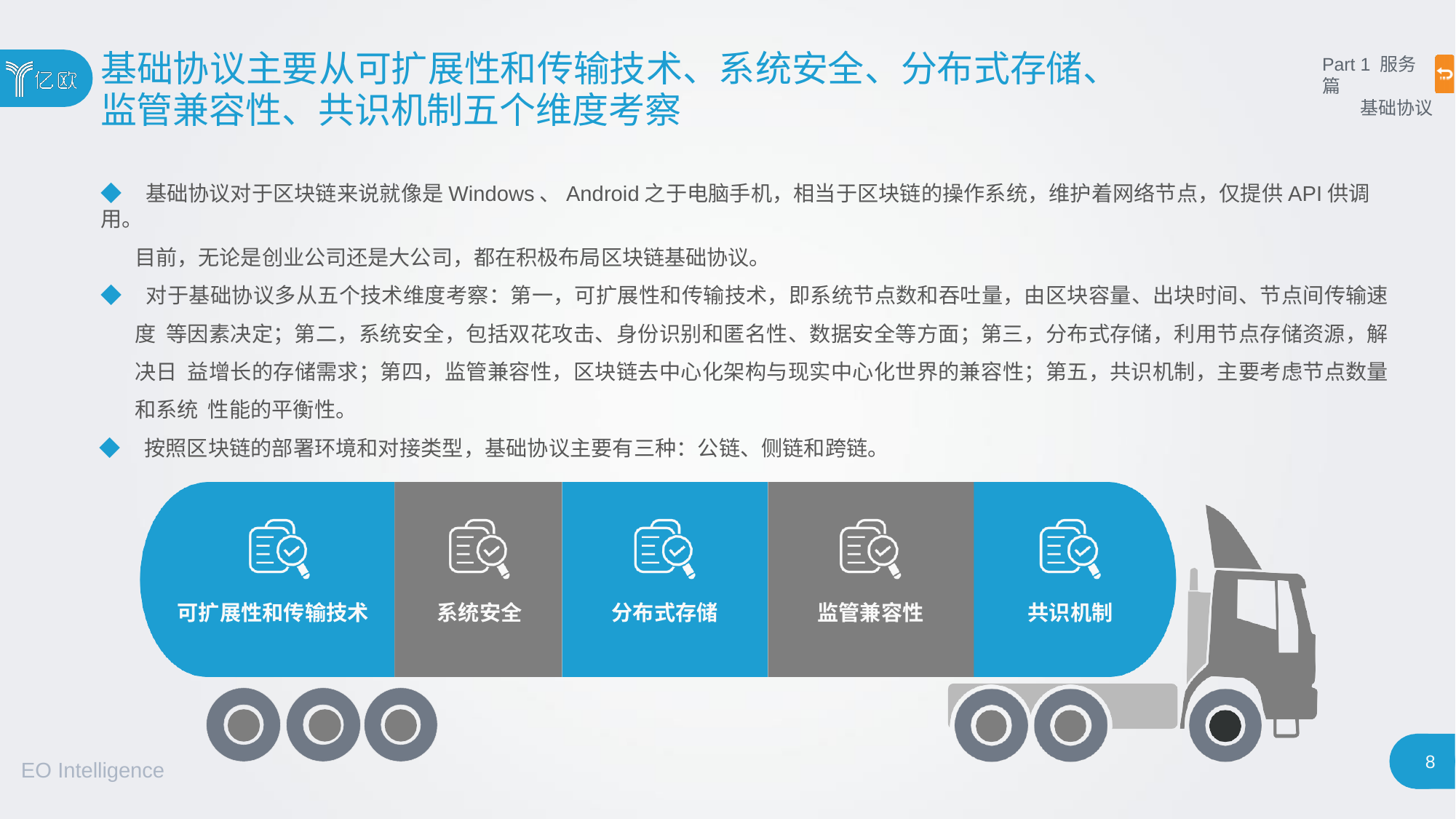

# 基础协议主要从可扩展性和传输技术、系统安全、分布式存储、
监管兼容性、共识机制五个维度考察
Part 1 服务篇
基础协议

◆ 基础协议对于区块链来说就像是Windows、Android之于电脑手机，相当于区块链的操作系统，维护着网络节点，仅提供API供调用。
目前，无论是创业公司还是大公司，都在积极布局区块链基础协议。
◆ 对于基础协议多从五个技术维度考察：第一，可扩展性和传输技术，即系统节点数和吞吐量，由区块容量、出块时间、节点间传输速度  等因素决定；第二，系统安全，包括双花攻击、身份识别和匿名性、数据安全等方面；第三，分布式存储，利用节点存储资源，解决日  益增长的存储需求；第四，监管兼容性，区块链去中心化架构与现实中心化世界的兼容性；第五，共识机制，主要考虑节点数量和系统  性能的平衡性。
◆ 按照区块链的部署环境和对接类型，基础协议主要有三种：公链、侧链和跨链。

可扩展性和传输技术
系统安全
分布式存储
监管兼容性
共识机制

8
EO Intelligence